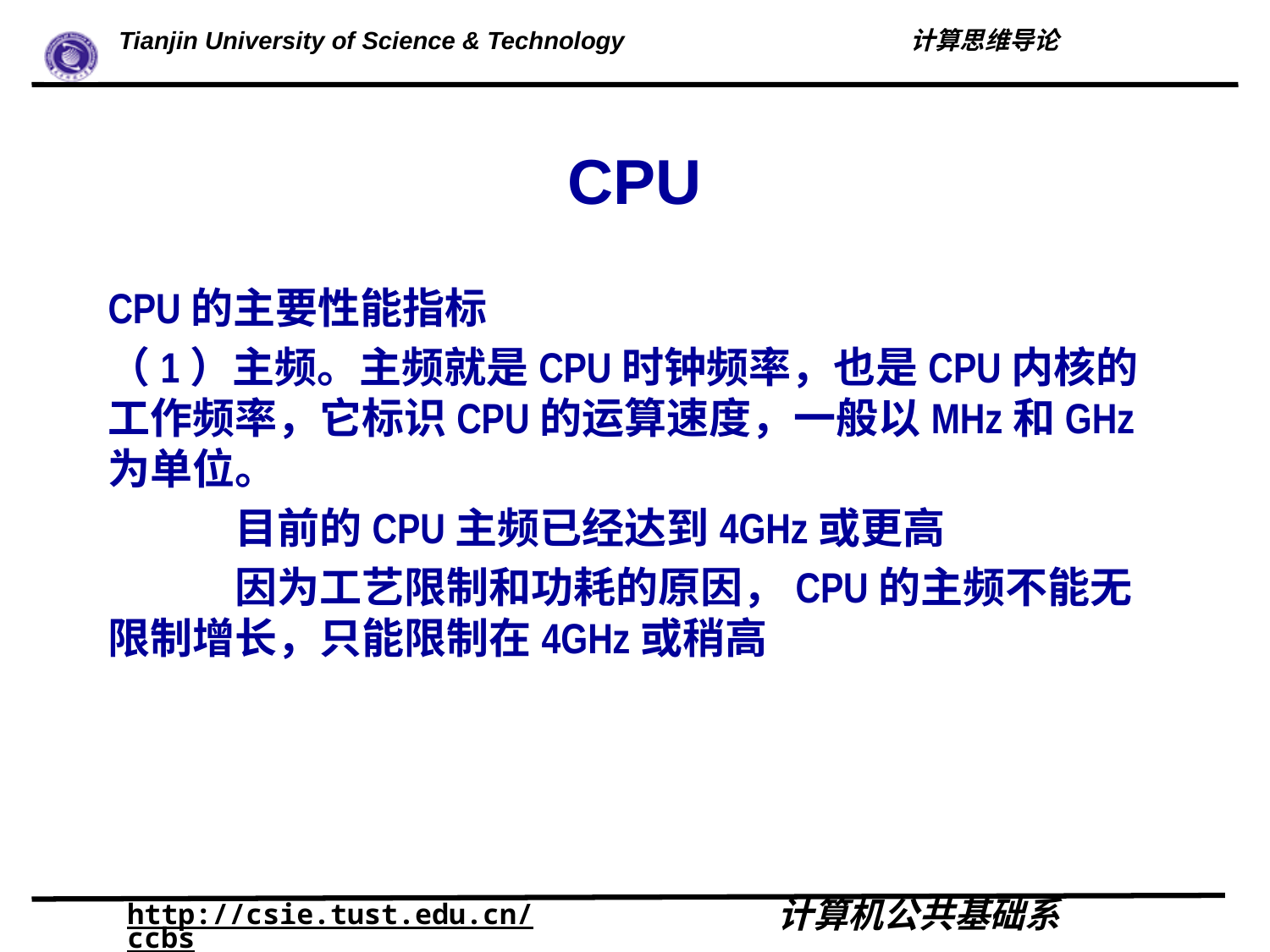

# CPU
CPU的主要性能指标
（1）主频。主频就是CPU时钟频率，也是CPU内核的工作频率，它标识CPU的运算速度，一般以MHz和GHz为单位。
	目前的CPU主频已经达到4GHz或更高
	因为工艺限制和功耗的原因，CPU的主频不能无限制增长，只能限制在4GHz或稍高